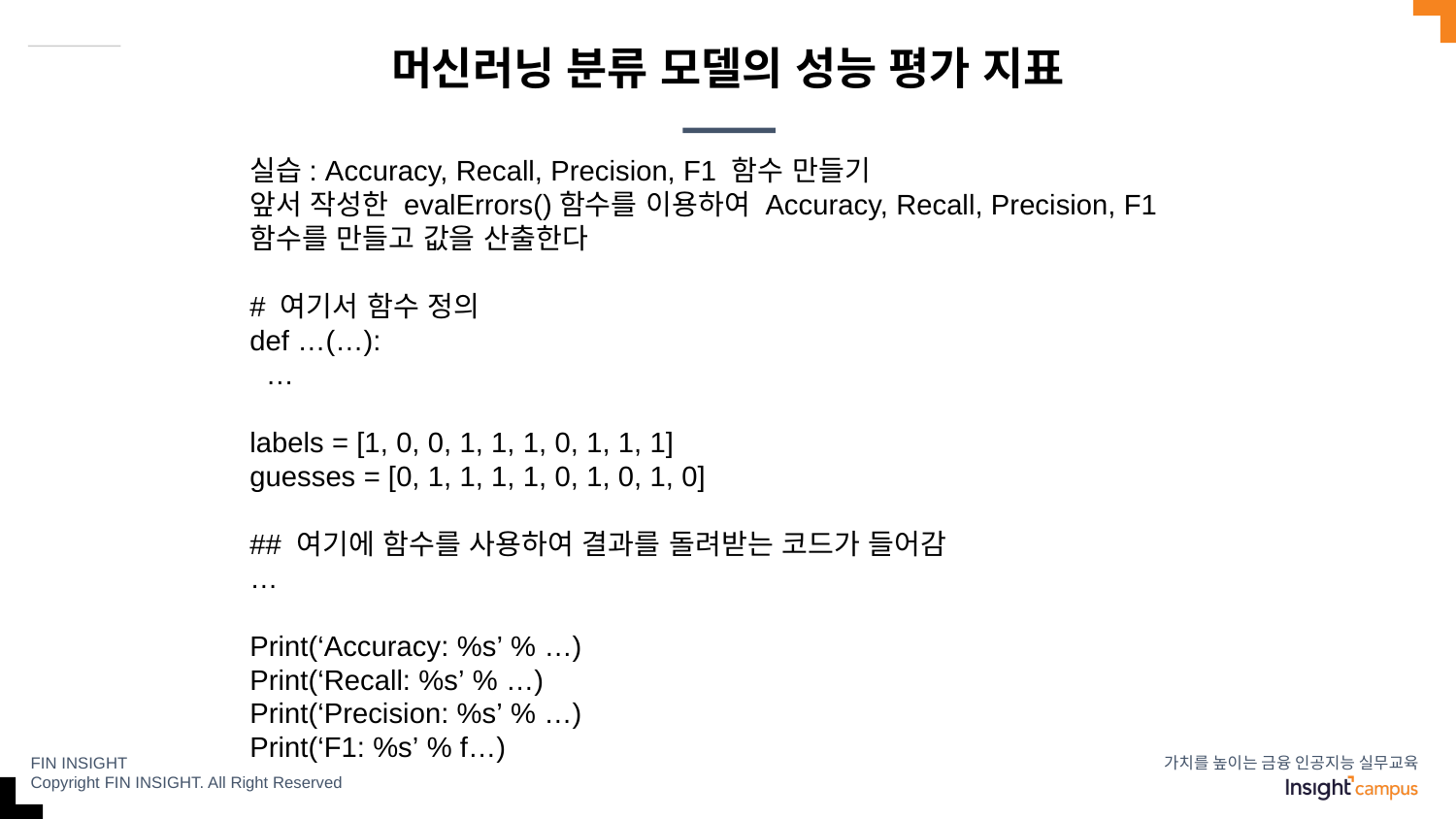

# 머신러닝 분류 모델의 성능 평가 지표
실습: Accuracy, Recall, Precision, F1 함수 만들기
앞서 작성한 evalErrors()함수를 이용하여 Accuracy, Recall, Precision, F1 함수를 만들고 값을 산출한다

# 여기서 함수 정의
def …(…):
  …

labels = [1, 0, 0, 1, 1, 1, 0, 1, 1, 1]
guesses = [0, 1, 1, 1, 1, 0, 1, 0, 1, 0]

## 여기에 함수를 사용하여 결과를 돌려받는 코드가 들어감
…

Print(‘Accuracy: %s’ % …)
Print(‘Recall: %s’ % …)
Print(‘Precision: %s’ % …)
Print(‘F1: %s’ % f…)